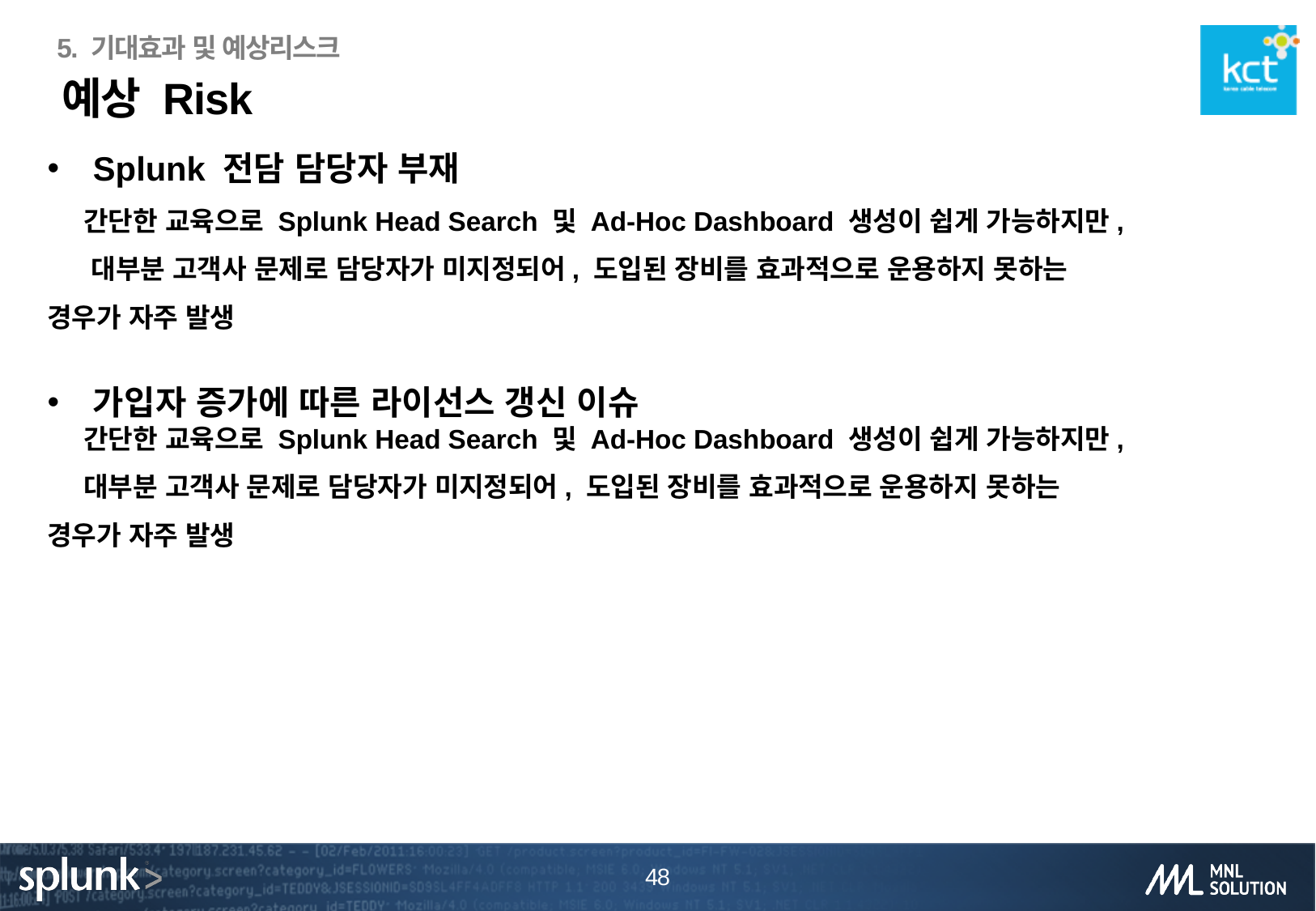

5. 기대효과 및 예상리스크
# 예상 Risk
Splunk 전담 담당자 부재
    간단한 교육으로 Splunk Head Search 및 Ad-Hoc Dashboard 생성이 쉽게 가능하지만,
     대부분 고객사 문제로 담당자가 미지정되어, 도입된 장비를 효과적으로 운용하지 못하는 경우가 자주 발생

가입자 증가에 따른 라이선스 갱신 이슈
    간단한 교육으로 Splunk Head Search 및 Ad-Hoc Dashboard 생성이 쉽게 가능하지만,
    대부분 고객사 문제로 담당자가 미지정되어, 도입된 장비를 효과적으로 운용하지 못하는 경우가 자주 발생

48